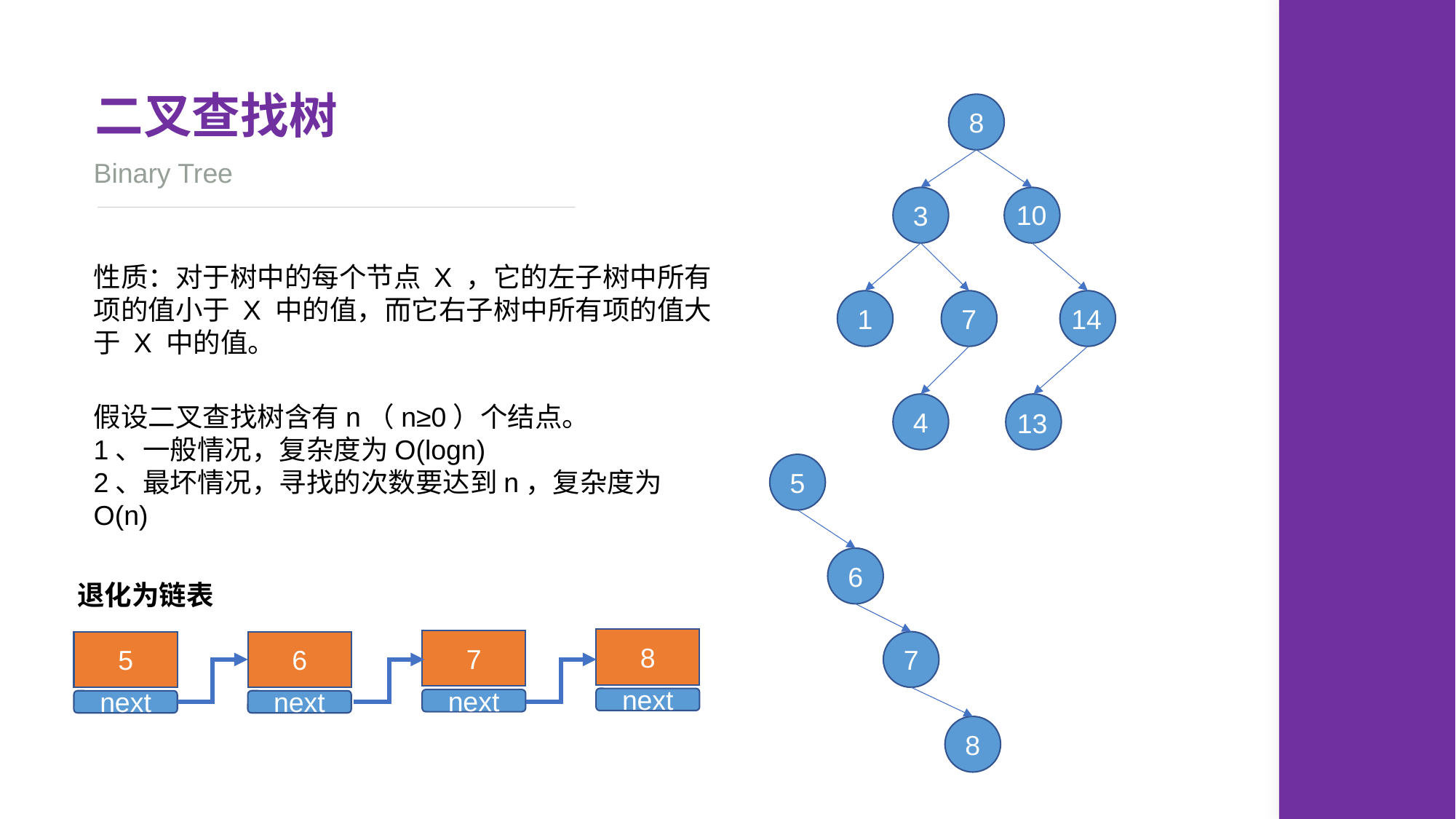

二叉查找树
8
3

10
1
7

14

13
4
Binary Tree
性质：对于树中的每个节点 X ，它的左子树中所有项的值小于 X 中的值，而它右子树中所有项的值大于 X 中的值。
假设二叉查找树含有n（n≥0）个结点。
1、一般情况，复杂度为O(logn)
2、最坏情况，寻找的次数要达到n，复杂度为O(n)
5
6
7
8
退化为链表
8
7
5
6
next
next
next
next